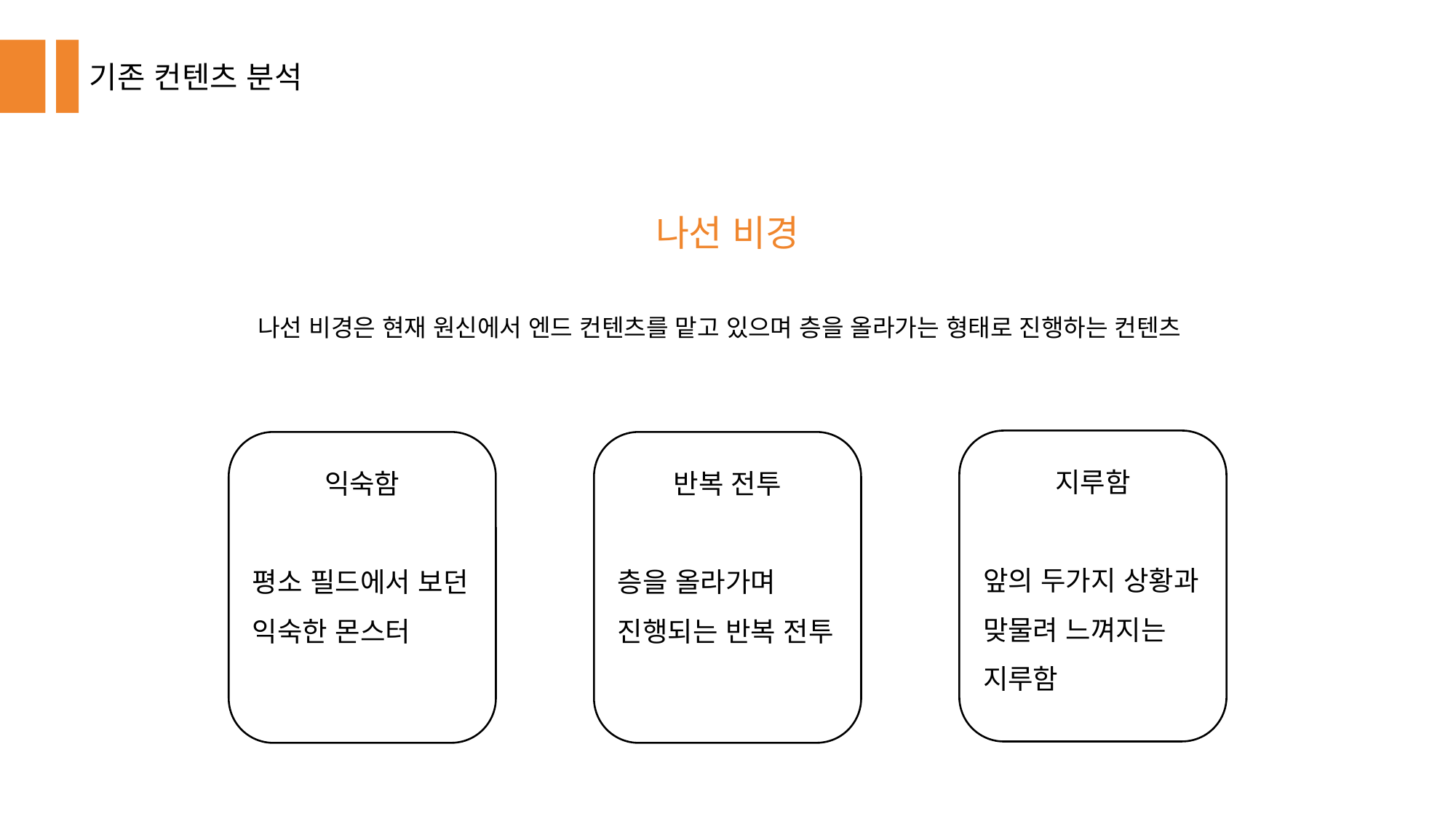

기존 컨텐츠 분석

나선 비경

나선 비경은 현재 원신에서 엔드 컨텐츠를 맡고 있으며 층을 올라가는 형태로 진행하는 컨텐츠
지루함

앞의 두가지 상황과
맞물려 느껴지는
지루함
익숙함

평소 필드에서 보던
익숙한 몬스터
반복 전투

층을 올라가며
진행되는 반복 전투